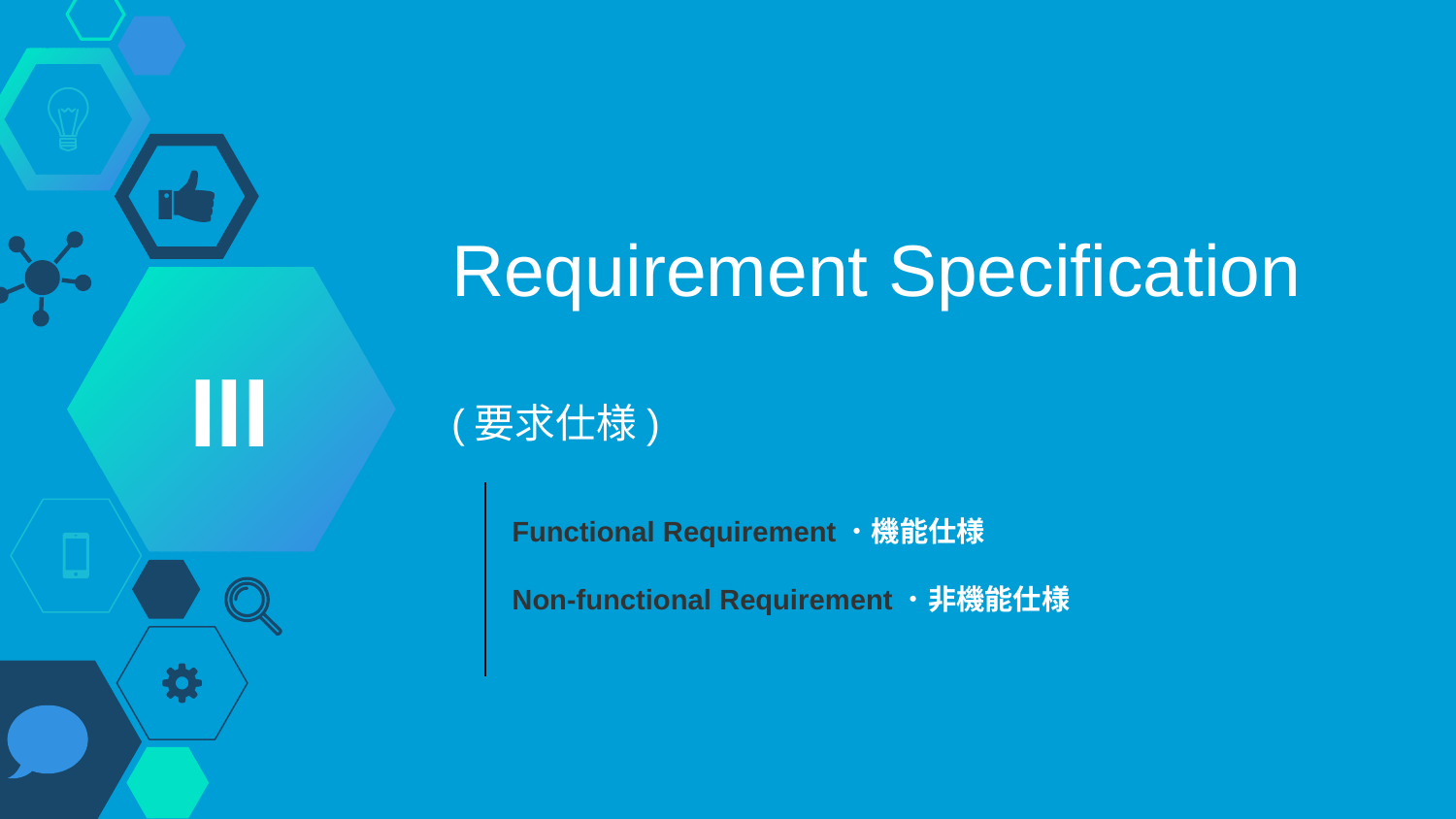

III
# Requirement Specification (要求仕様)

Functional Requirement・機能仕様

Non-functional Requirement・非機能仕様